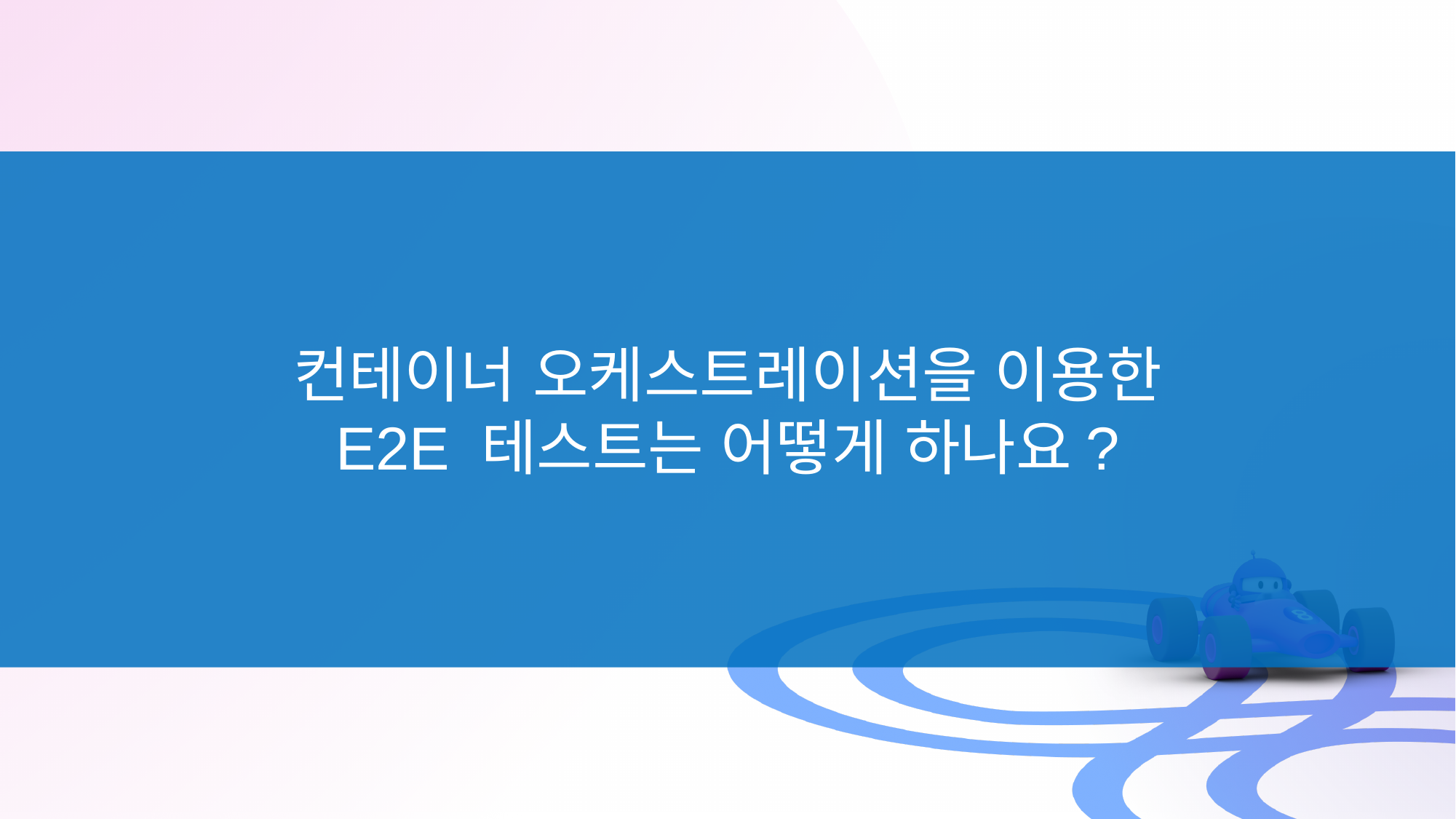

컨테이너 오케스트레이션을 이용한
E2E 테스트는 어떻게 하나요?